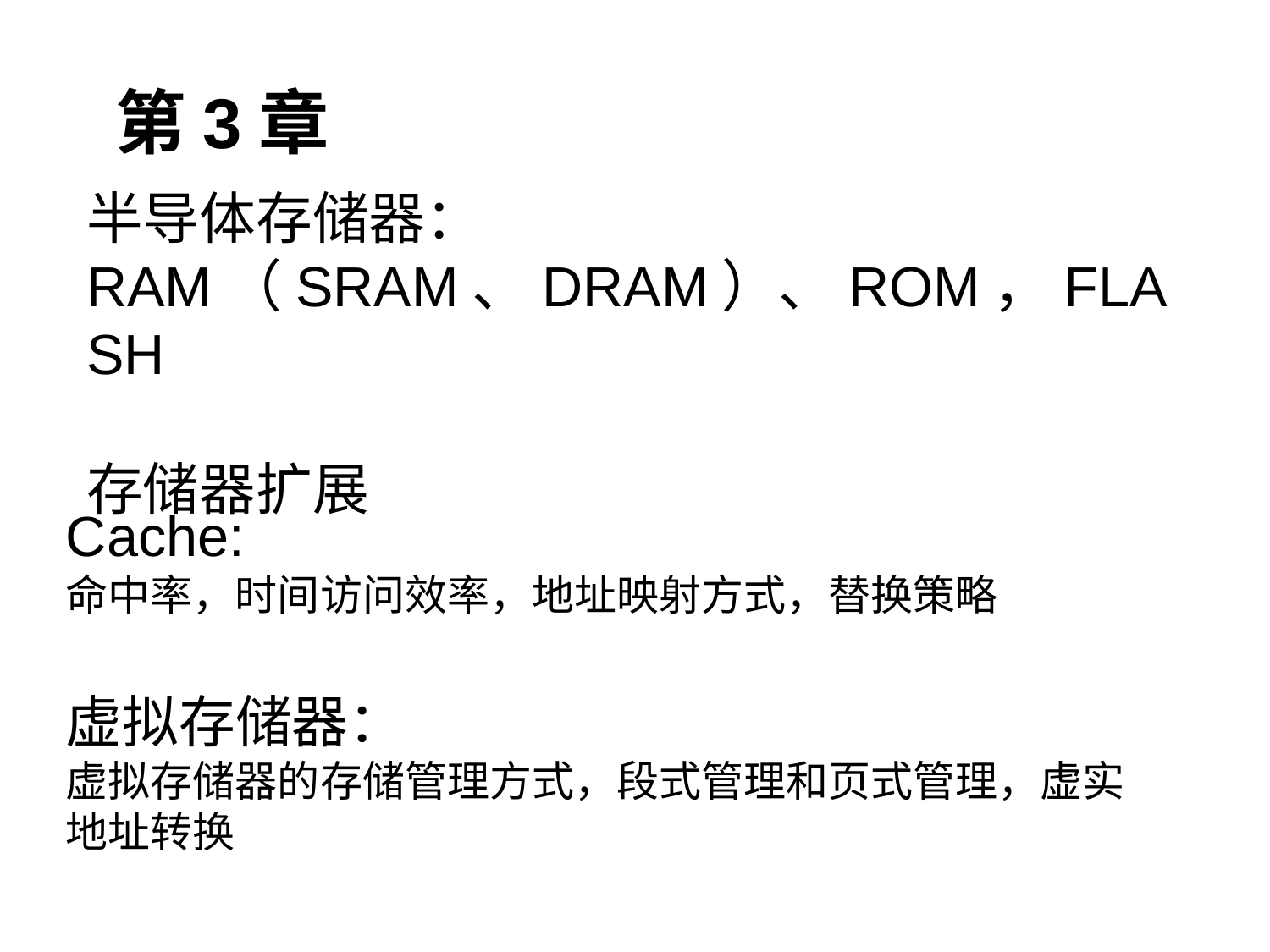

第3章
半导体存储器：RAM（SRAM、DRAM）、ROM，FLASH

存储器扩展
Cache:
命中率，时间访问效率，地址映射方式，替换策略

虚拟存储器：
虚拟存储器的存储管理方式，段式管理和页式管理，虚实地址转换